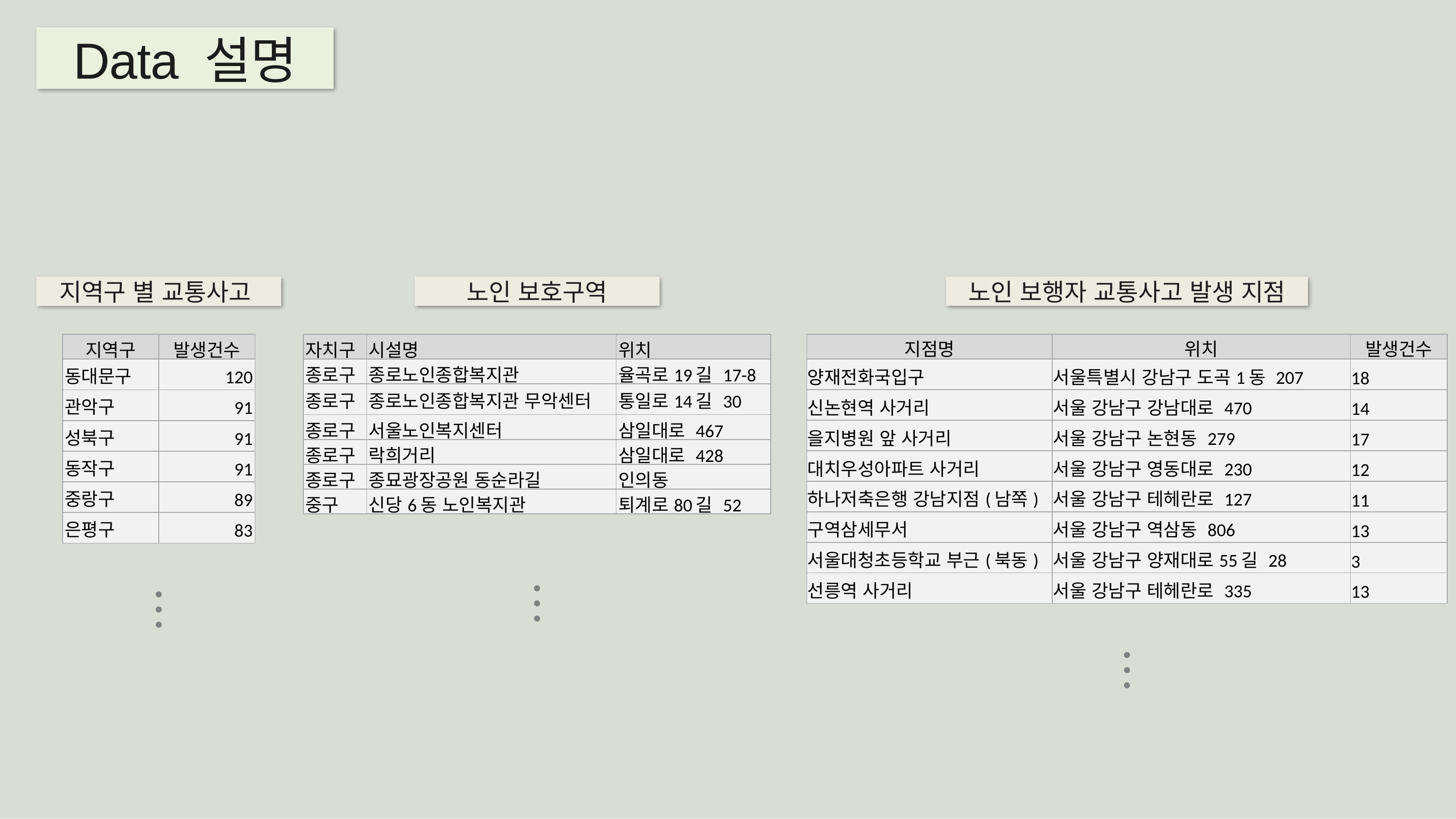

Data 설명
# 지역구 별 교통사고
노인 보호구역
노인 보행자 교통사고 발생 지점
| 지역구 | 발생건수 |
| --- | --- |
| 동대문구 | 120 |
| 관악구 | 91 |
| 성북구 | 91 |
| 동작구 | 91 |
| 중랑구 | 89 |
| 은평구 | 83 |
| 자치구 | 시설명 | 위치 |
| --- | --- | --- |
| 종로구 | 종로노인종합복지관 | 율곡로19길 17-8 |
| 종로구 | 종로노인종합복지관 무악센터 | 통일로14길 30 |
| 종로구 | 서울노인복지센터 | 삼일대로 467 |
| 종로구 | 락희거리 | 삼일대로 428 |
| 종로구 | 종묘광장공원 동순라길 | 인의동 |
| 중구 | 신당6동 노인복지관 | 퇴계로80길 52 |
| 지점명 | 위치 | 발생건수 |
| --- | --- | --- |
| 양재전화국입구 | 서울특별시 강남구 도곡1동 207 | 18 |
| 신논현역 사거리 | 서울 강남구 강남대로 470 | 14 |
| 을지병원 앞 사거리 | 서울 강남구 논현동 279 | 17 |
| 대치우성아파트 사거리 | 서울 강남구 영동대로 230 | 12 |
| 하나저축은행 강남지점(남쪽) | 서울 강남구 테헤란로 127 | 11 |
| 구역삼세무서 | 서울 강남구 역삼동 806 | 13 |
| 서울대청초등학교 부근(북동) | 서울 강남구 양재대로55길 28 | 3 |
| 선릉역 사거리 | 서울 강남구 테헤란로 335 | 13 |